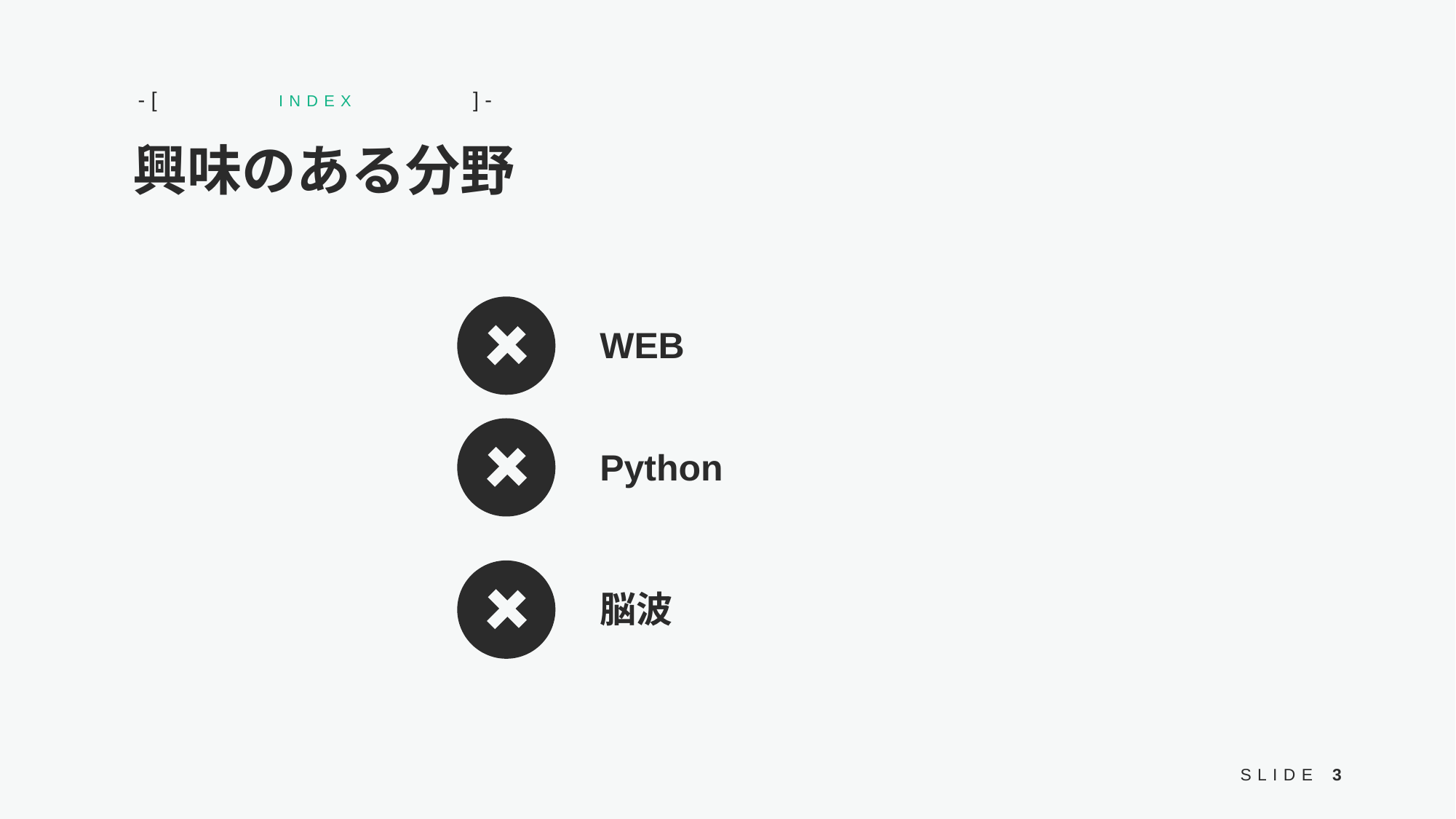

-[
]-
INDEX
興味のある分野

WEB

Python

脳波